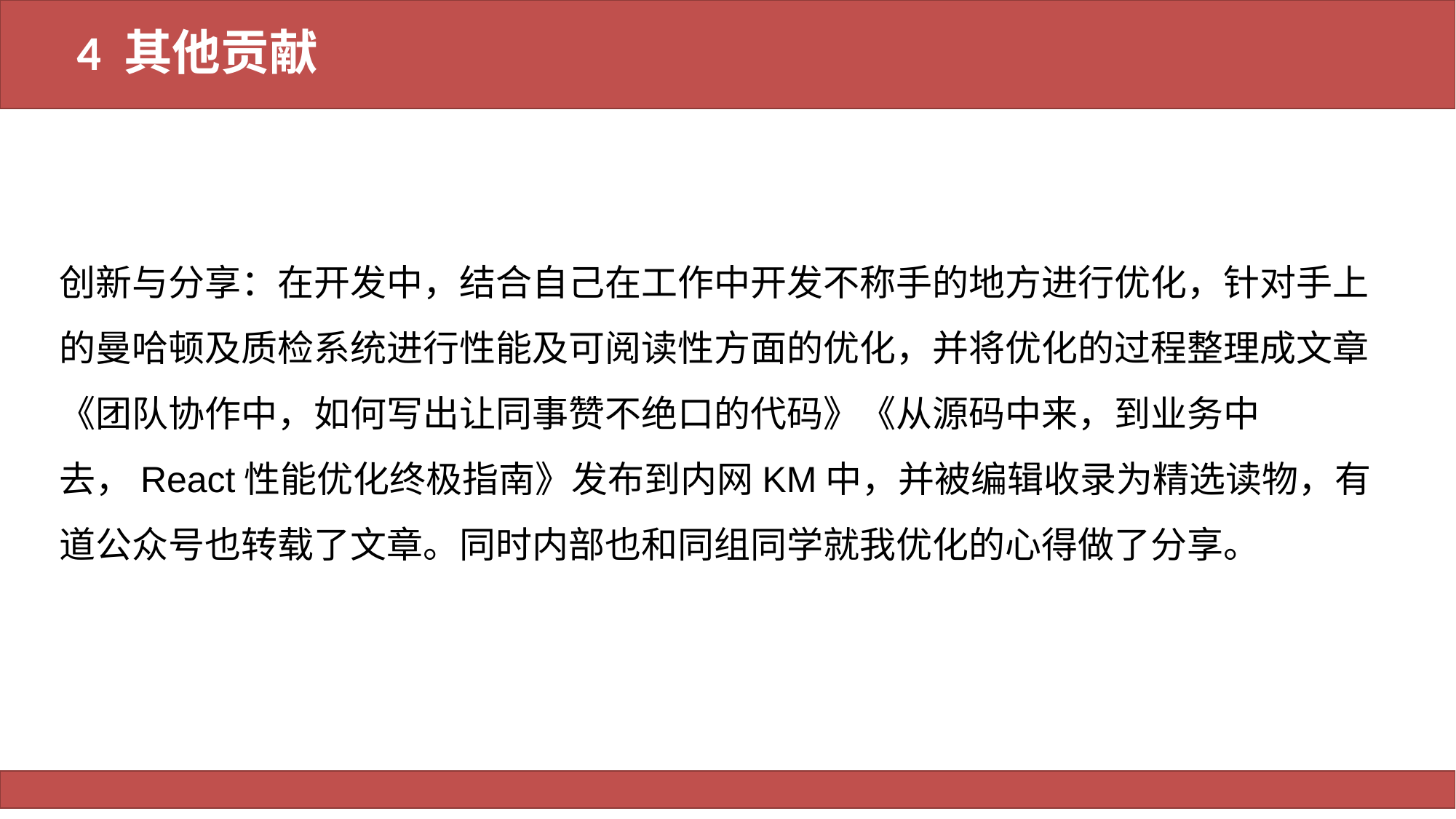

# 4 其他贡献
创新与分享：在开发中，结合自己在工作中开发不称手的地方进行优化，针对手上的曼哈顿及质检系统进行性能及可阅读性方面的优化，并将优化的过程整理成文章《团队协作中，如何写出让同事赞不绝口的代码》《从源码中来，到业务中去，React性能优化终极指南》发布到内网KM中，并被编辑收录为精选读物，有道公众号也转载了文章。同时内部也和同组同学就我优化的心得做了分享。